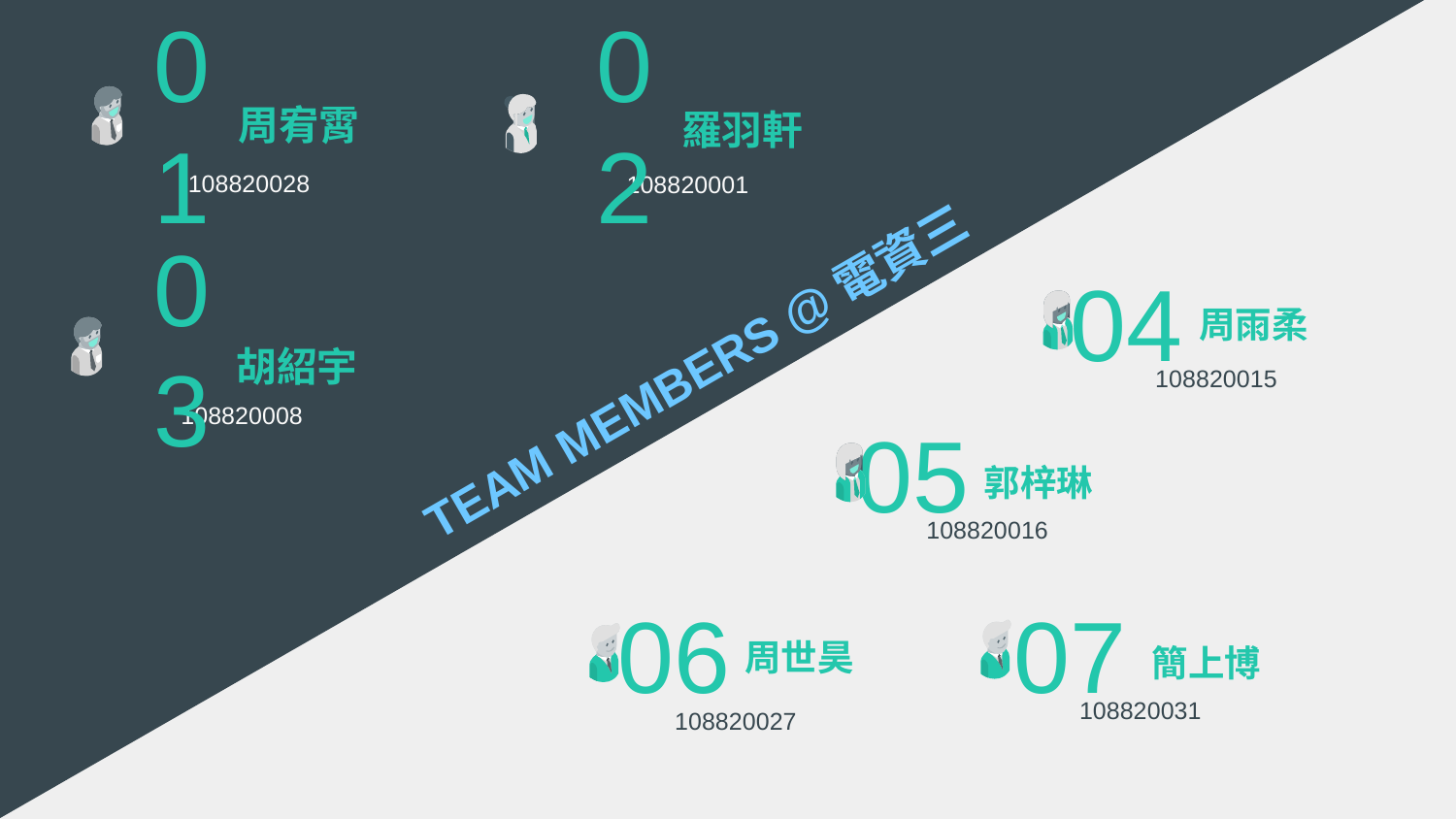

周宥霄
# 01
02
羅羽軒

108820028
108820001
周雨柔
04

03
TEAM MEMBERS @電資三
胡紹宇

108820015
108820008
05
郭梓琳

108820016
周世昊
07
簡上博
06

108820031
108820027